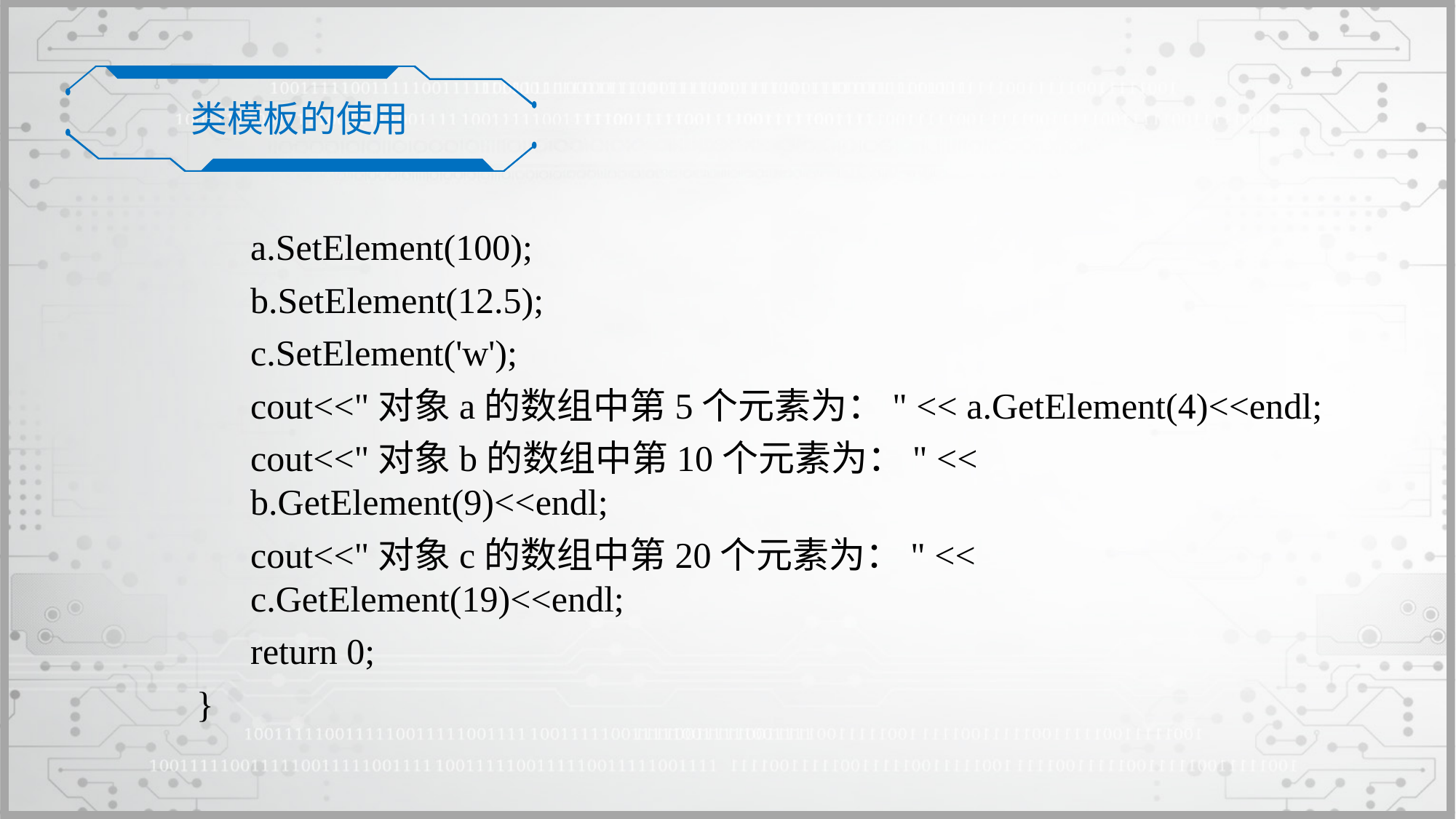

类模板的使用
	a.SetElement(100);
	b.SetElement(12.5);
	c.SetElement('w');
	cout<<"对象a的数组中第5个元素为：" << a.GetElement(4)<<endl;
	cout<<"对象b的数组中第10个元素为：" << b.GetElement(9)<<endl;
	cout<<"对象c的数组中第20个元素为：" << c.GetElement(19)<<endl;
	return 0;
}